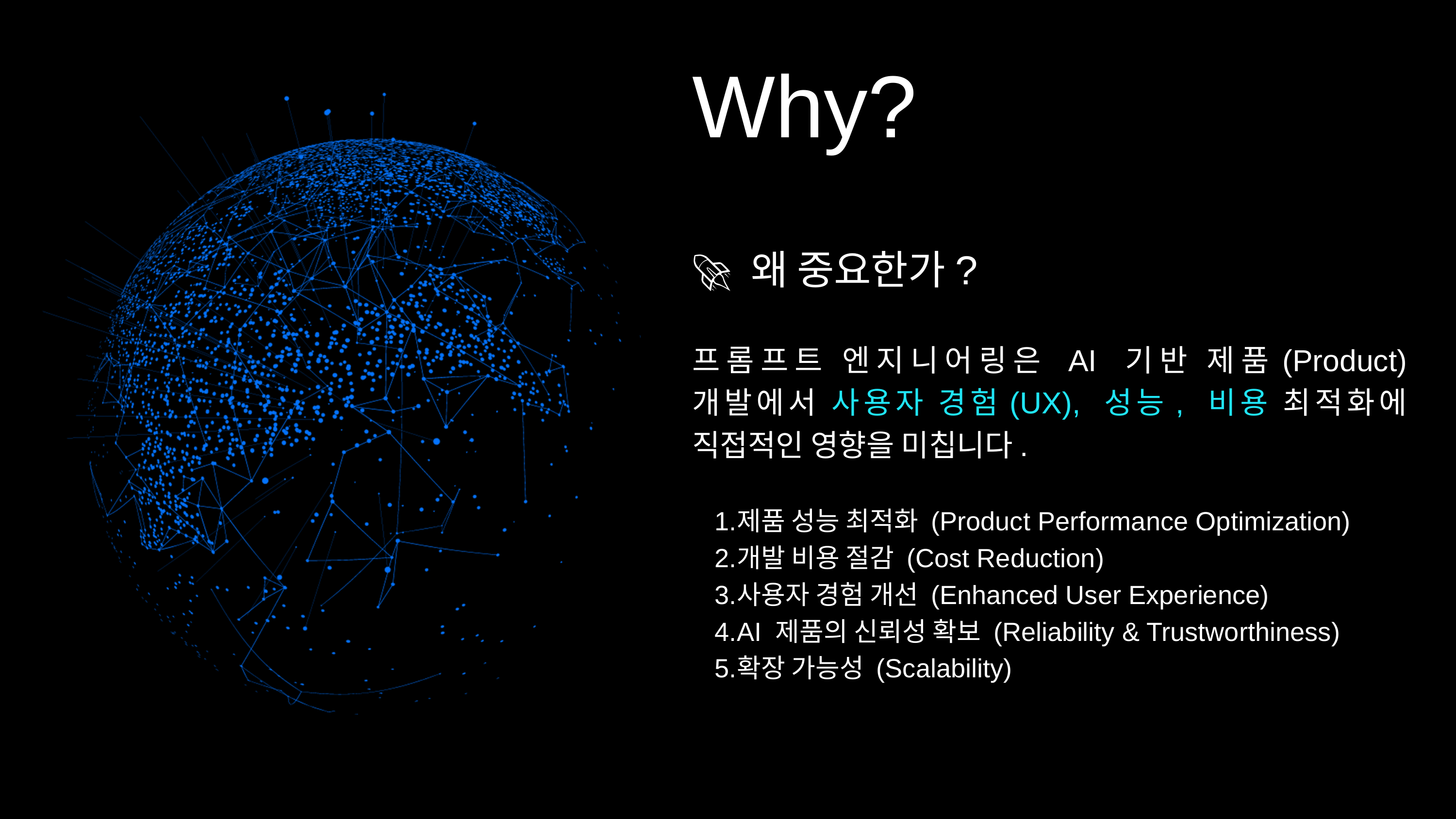

Why?

🚀 왜 중요한가?

프롬프트 엔지니어링은 AI 기반 제품(Product) 개발에서 사용자 경험(UX), 성능, 비용 최적화에 직접적인 영향을 미칩니다.

제품 성능 최적화 (Product Performance Optimization)
개발 비용 절감 (Cost Reduction)
사용자 경험 개선 (Enhanced User Experience)
AI 제품의 신뢰성 확보 (Reliability & Trustworthiness)
확장 가능성 (Scalability)